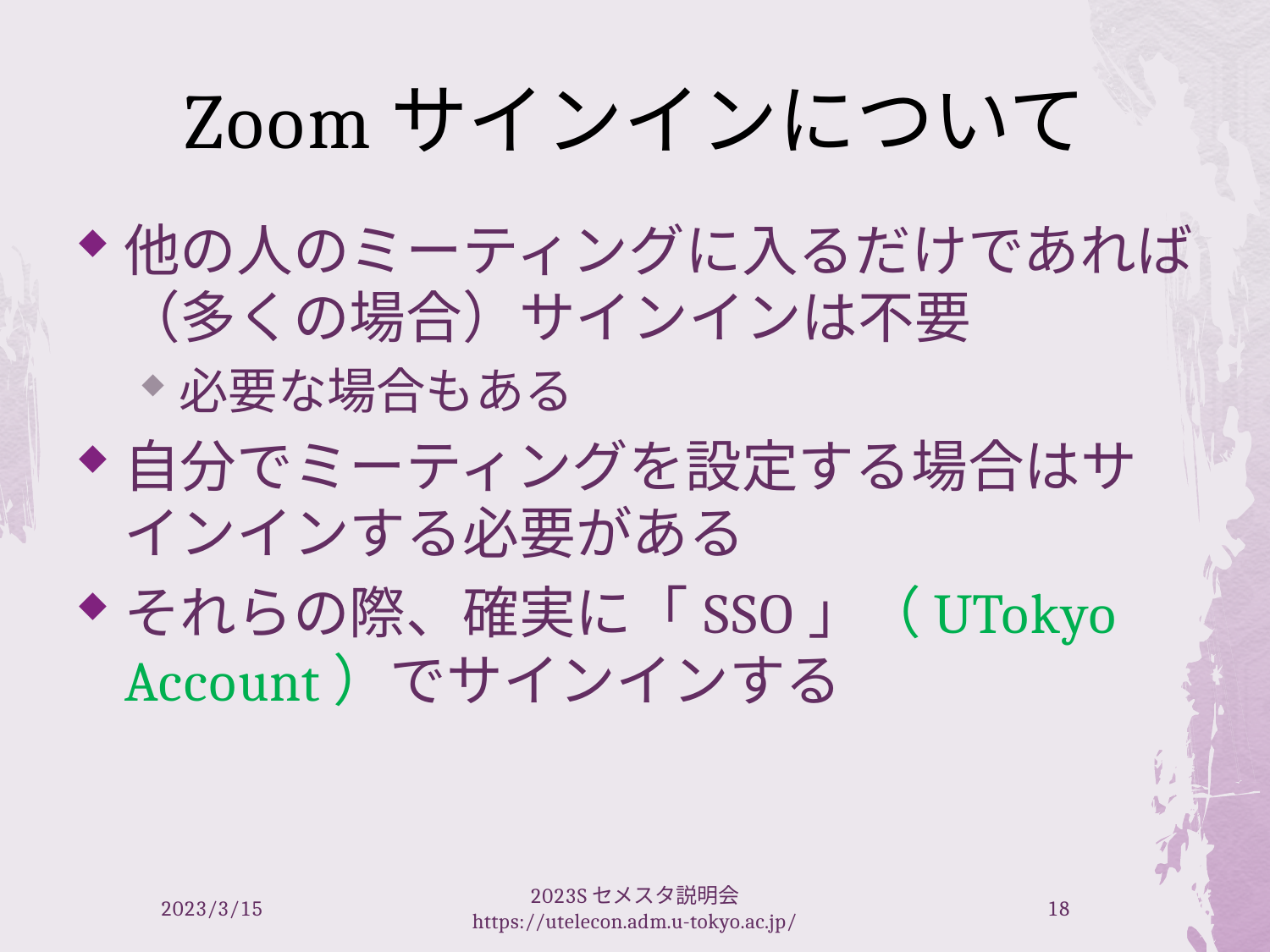

# Zoomサインインについて
他の人のミーティングに入るだけであれば（多くの場合）サインインは不要
必要な場合もある
自分でミーティングを設定する場合はサインインする必要がある
それらの際、確実に「SSO」（UTokyo Account）でサインインする
2023/3/15
2023Sセメスタ説明会 https://utelecon.adm.u-tokyo.ac.jp/
18